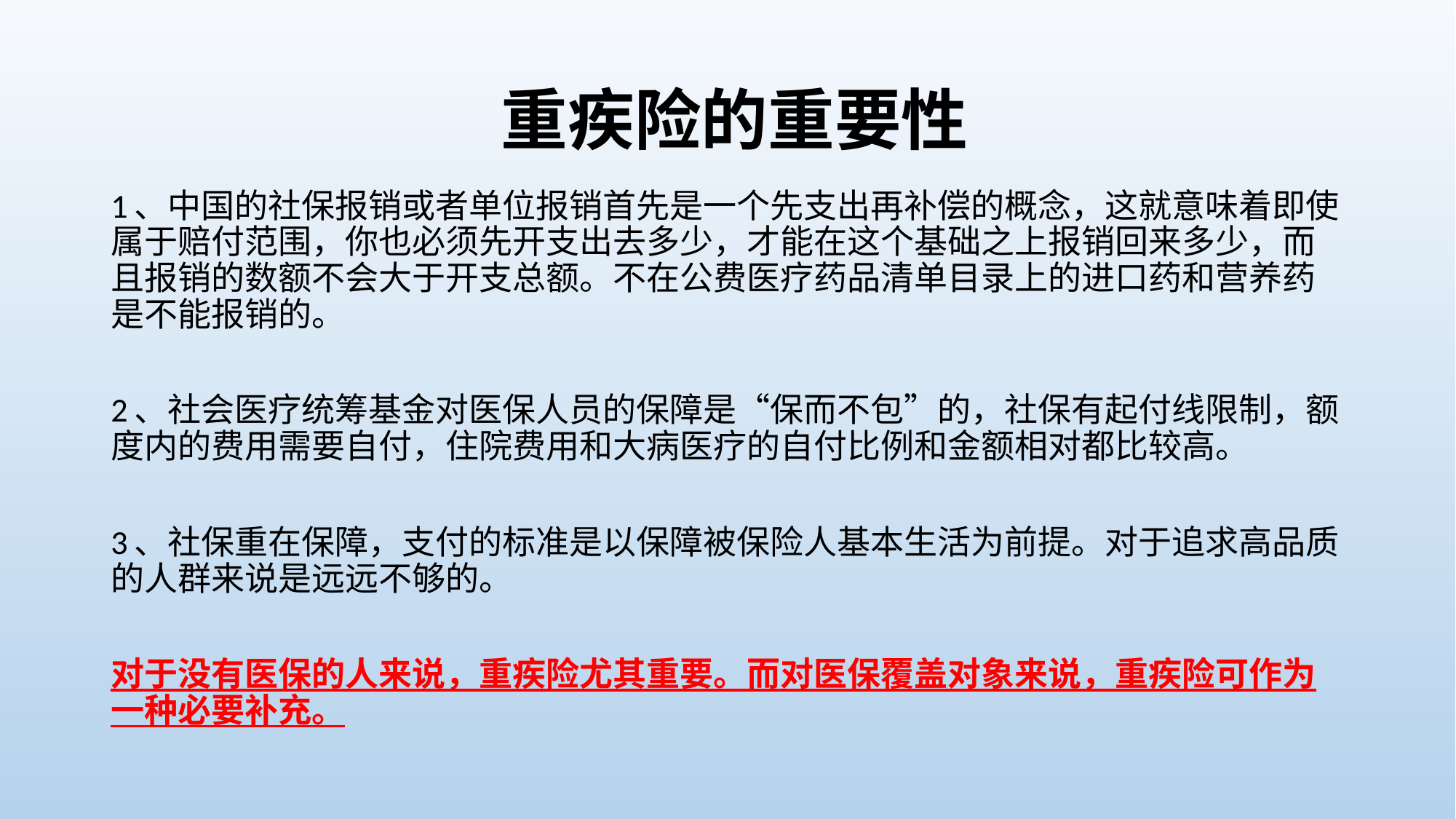

# 重疾险的重要性
1、中国的社保报销或者单位报销首先是一个先支出再补偿的概念，这就意味着即使属于赔付范围，你也必须先开支出去多少，才能在这个基础之上报销回来多少，而且报销的数额不会大于开支总额。不在公费医疗药品清单目录上的进口药和营养药是不能报销的。

2、社会医疗统筹基金对医保人员的保障是“保而不包”的，社保有起付线限制，额度内的费用需要自付，住院费用和大病医疗的自付比例和金额相对都比较高。

3、社保重在保障，支付的标准是以保障被保险人基本生活为前提。对于追求高品质的人群来说是远远不够的。

对于没有医保的人来说，重疾险尤其重要。而对医保覆盖对象来说，重疾险可作为一种必要补充。